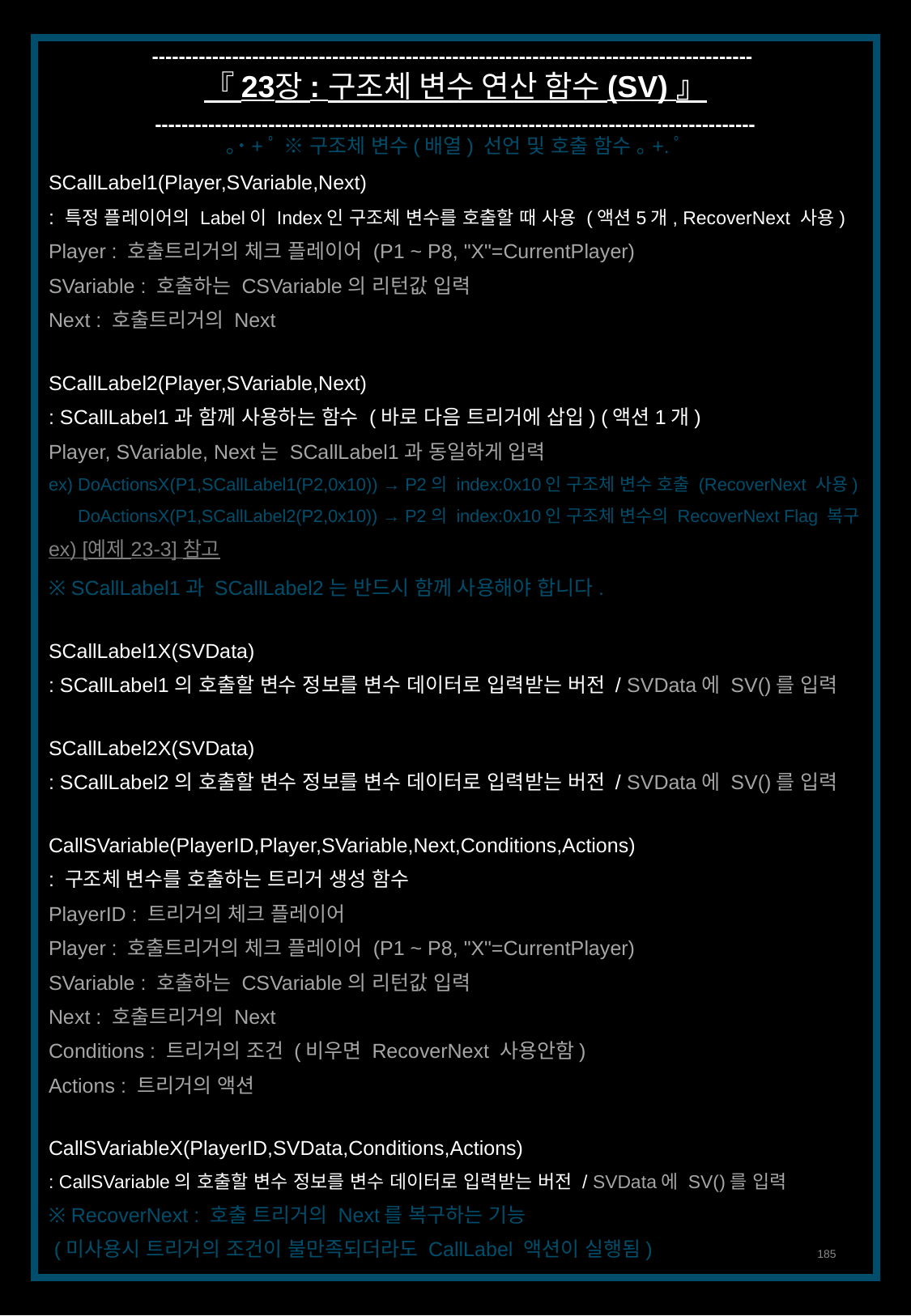

------------------------------------------------------------------------------------------
『 23장 : 구조체 변수 연산 함수 (SV) 』
------------------------------------------------------------------------------------------

｡˙+ﾟ ※ 구조체 변수(배열) 선언 및 호출 함수 ｡+.ﾟ
SCallLabel1(Player,SVariable,Next)
: 특정 플레이어의 Label이 Index인 구조체 변수를 호출할 때 사용 (액션5개, RecoverNext 사용)
Player : 호출트리거의 체크 플레이어 (P1 ~ P8, "X"=CurrentPlayer)
SVariable : 호출하는 CSVariable의 리턴값 입력
Next : 호출트리거의 Next

SCallLabel2(Player,SVariable,Next)
: SCallLabel1과 함께 사용하는 함수 (바로 다음 트리거에 삽입) (액션1개)
Player, SVariable, Next는 SCallLabel1과 동일하게 입력
ex) DoActionsX(P1,SCallLabel1(P2,0x10)) → P2의 index:0x10인 구조체 변수 호출 (RecoverNext 사용)
      DoActionsX(P1,SCallLabel2(P2,0x10)) → P2의 index:0x10인 구조체 변수의 RecoverNext Flag 복구
ex) [예제 23-3] 참고
※ SCallLabel1과 SCallLabel2는 반드시 함께 사용해야 합니다.

SCallLabel1X(SVData)
: SCallLabel1의 호출할 변수 정보를 변수 데이터로 입력받는 버전 / SVData에 SV()를 입력

SCallLabel2X(SVData)
: SCallLabel2의 호출할 변수 정보를 변수 데이터로 입력받는 버전 / SVData에 SV()를 입력

CallSVariable(PlayerID,Player,SVariable,Next,Conditions,Actions)
: 구조체 변수를 호출하는 트리거 생성 함수
PlayerID : 트리거의 체크 플레이어
Player : 호출트리거의 체크 플레이어 (P1 ~ P8, "X"=CurrentPlayer)
SVariable : 호출하는 CSVariable의 리턴값 입력
Next : 호출트리거의 Next
Conditions : 트리거의 조건 (비우면 RecoverNext 사용안함)
Actions : 트리거의 액션

CallSVariableX(PlayerID,SVData,Conditions,Actions)
: CallSVariable의 호출할 변수 정보를 변수 데이터로 입력받는 버전 / SVData에 SV()를 입력
※ RecoverNext : 호출 트리거의 Next를 복구하는 기능
 (미사용시 트리거의 조건이 불만족되더라도 CallLabel 액션이 실행됨)
185